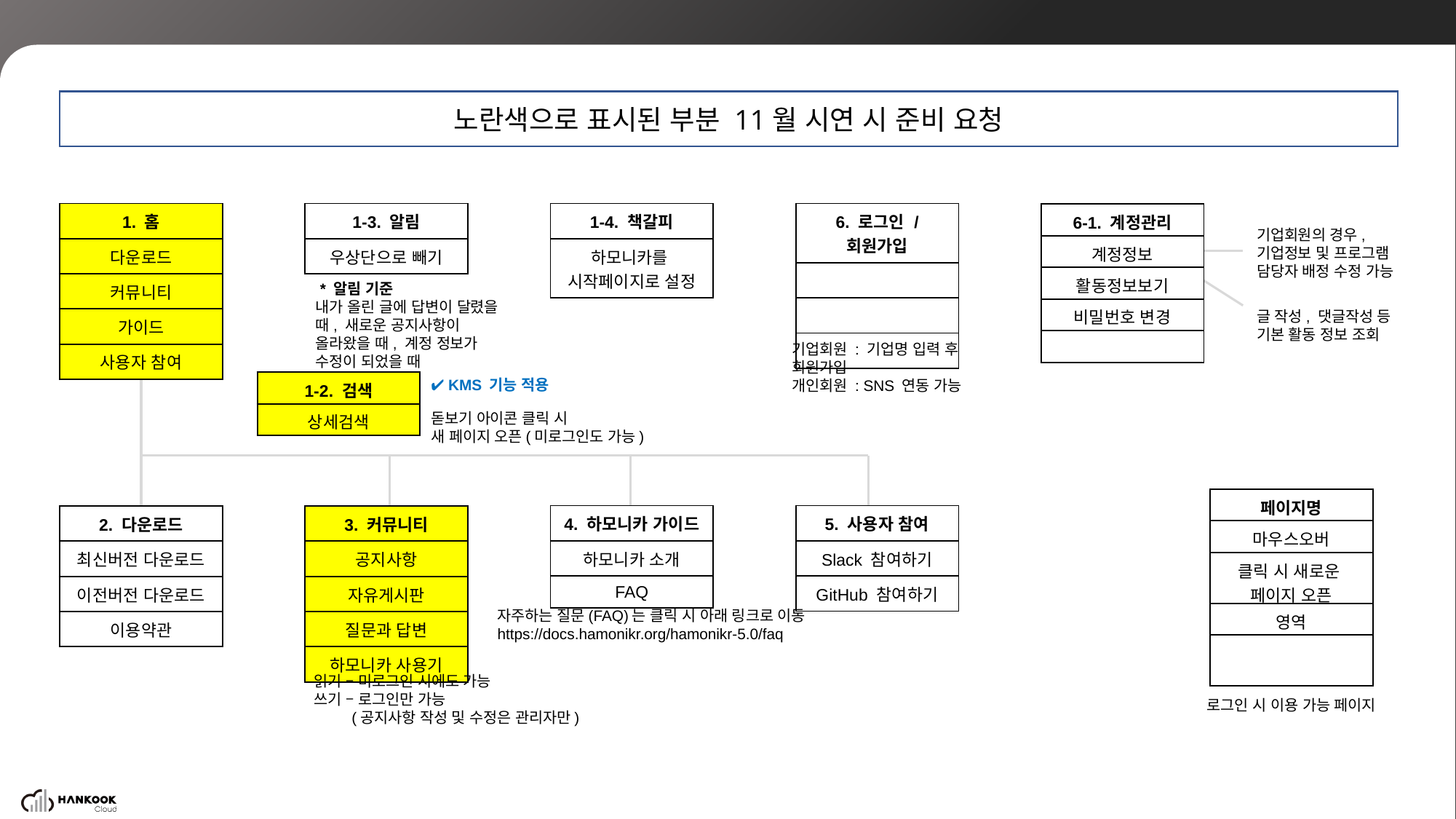

노란색으로 표시된 부분 11월 시연 시 준비 요청

| 1. 홈 |
| --- |
| 다운로드 |
| 커뮤니티 |
| 가이드 |
| 사용자 참여 |
| 1-3. 알림 |
| --- |
| 우상단으로 빼기 |
| 1-4. 책갈피 |
| --- |
| 하모니카를 시작페이지로 설정 |
| 6. 로그인 / 회원가입 |
| --- |
| 개인 / 법인 체크 |
| SNS/이메일 로그인 |
| 계정찾기 |
| 6-1. 계정관리 |
| --- |
| 계정정보 |
| 활동정보보기 |
| 비밀번호 변경 |
| 로그아웃 |
기업회원의 경우,
기업정보 및 프로그램 담당자 배정 수정 가능
 * 알림 기준
내가 올린 글에 답변이 달렸을 때, 새로운 공지사항이 올라왔을 때, 계정 정보가 수정이 되었을 때
글 작성, 댓글작성 등
기본 활동 정보 조회
기업회원 : 기업명 입력 후 회원가입
개인회원 : SNS 연동 가능
✔ KMS 기능 적용
| 1-2. 검색 |
| --- |
| 상세검색 |
돋보기 아이콘 클릭 시
새 페이지 오픈(미로그인도 가능)

| 페이지명 |
| --- |
| 마우스오버 |
| 클릭 시 새로운 페이지 오픈 |
| 영역 |
| 버튼 등 기능 (로그인 시 이용) |
| 4. 하모니카 가이드 |
| --- |
| 하모니카 소개 |
| FAQ |
| 5. 사용자 참여 |
| --- |
| Slack 참여하기 |
| GitHub 참여하기 |
| 3. 커뮤니티 |
| --- |
| 공지사항 |
| 자유게시판 |
| 질문과 답변 |
| 하모니카 사용기 |
| 2. 다운로드 |
| --- |
| 최신버전 다운로드 |
| 이전버전 다운로드 |
| 이용약관 |
자주하는 질문(FAQ)는 클릭 시 아래 링크로 이동
https://docs.hamonikr.org/hamonikr-5.0/faq
읽기 – 미로그인 시에도 가능
쓰기 – 로그인만 가능
         (공지사항 작성 및 수정은 관리자만)
로그인 시 이용 가능 페이지